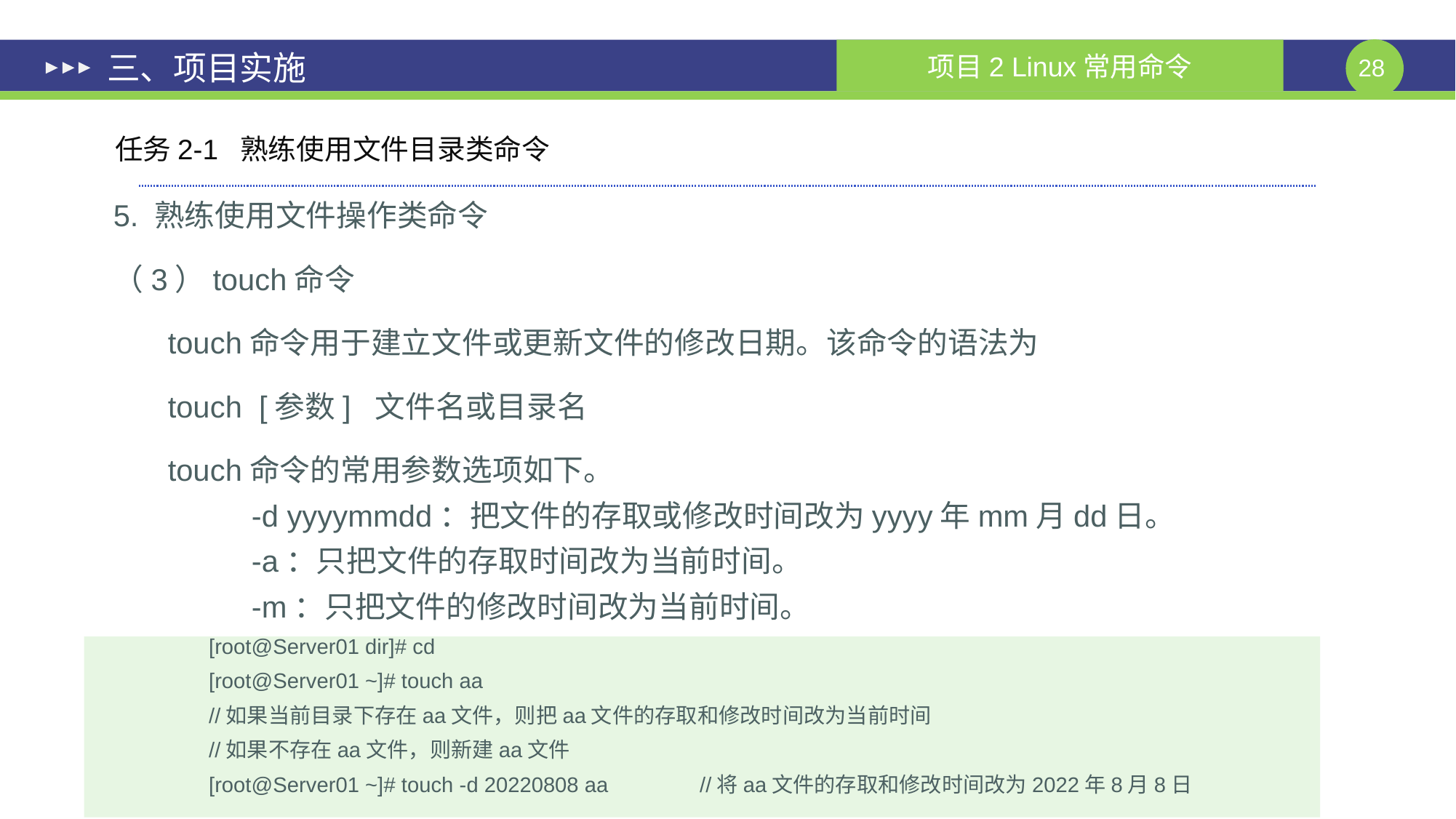

# 三、项目实施
任务2-1  熟练使用文件目录类命令
5. 熟练使用文件操作类命令
（3）touch命令
touch命令用于建立文件或更新文件的修改日期。该命令的语法为
touch  [参数]  文件名或目录名
touch命令的常用参数选项如下。
          -d yyyymmdd：把文件的存取或修改时间改为yyyy年mm月dd日。
          -a：只把文件的存取时间改为当前时间。
          -m：只把文件的修改时间改为当前时间。
[root@Server01 dir]# cd
[root@Server01 ~]# touch aa
//如果当前目录下存在aa文件，则把aa文件的存取和修改时间改为当前时间
//如果不存在aa文件，则新建aa文件
[root@Server01 ~]# touch -d 20220808 aa 	//将aa文件的存取和修改时间改为2022年8月8日